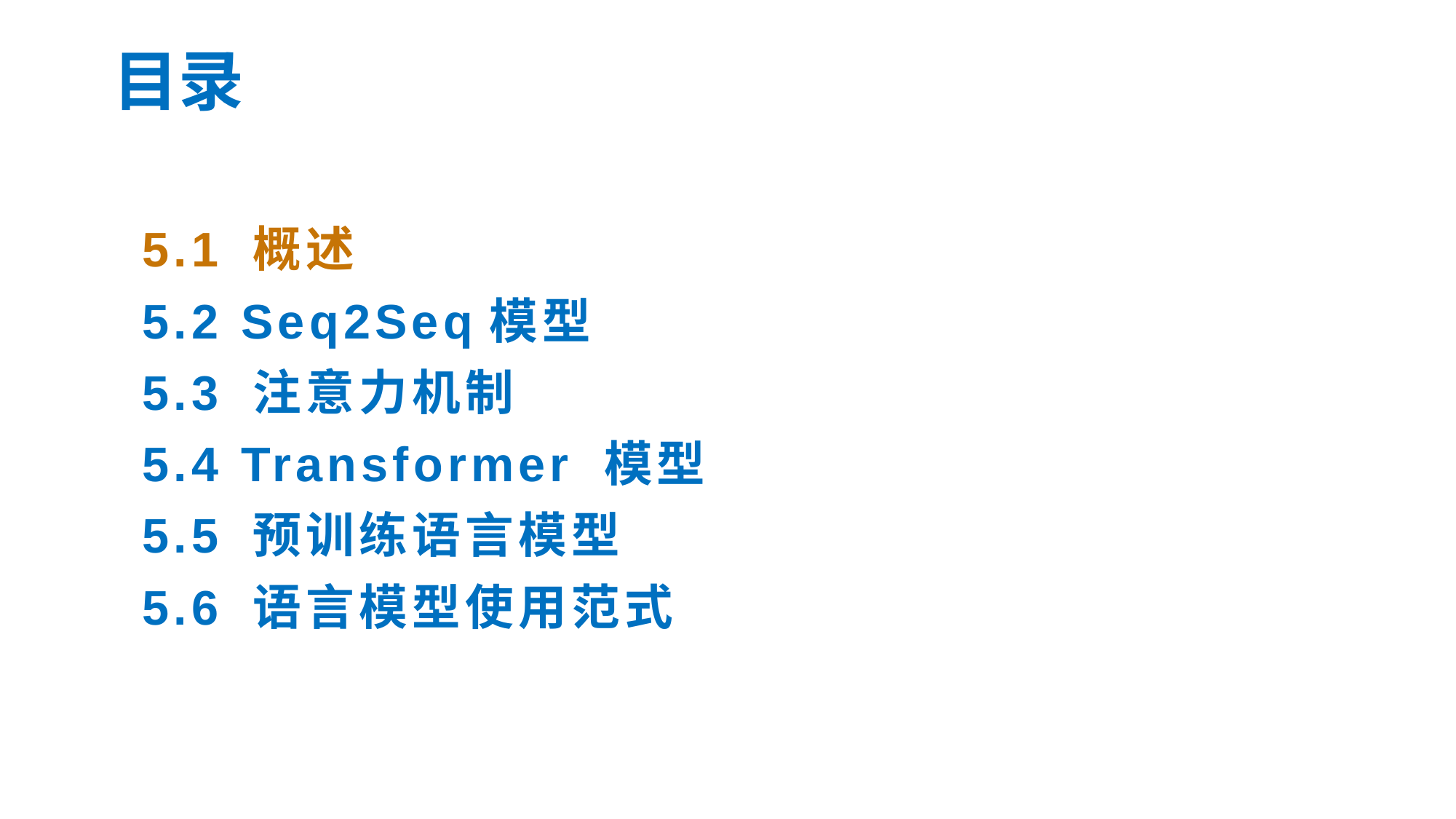

目录
# 5.1 概述 5.2 Seq2Seq模型 5.3 注意力机制 5.4 Transformer 模型 5.5 预训练语言模型 5.6 语言模型使用范式